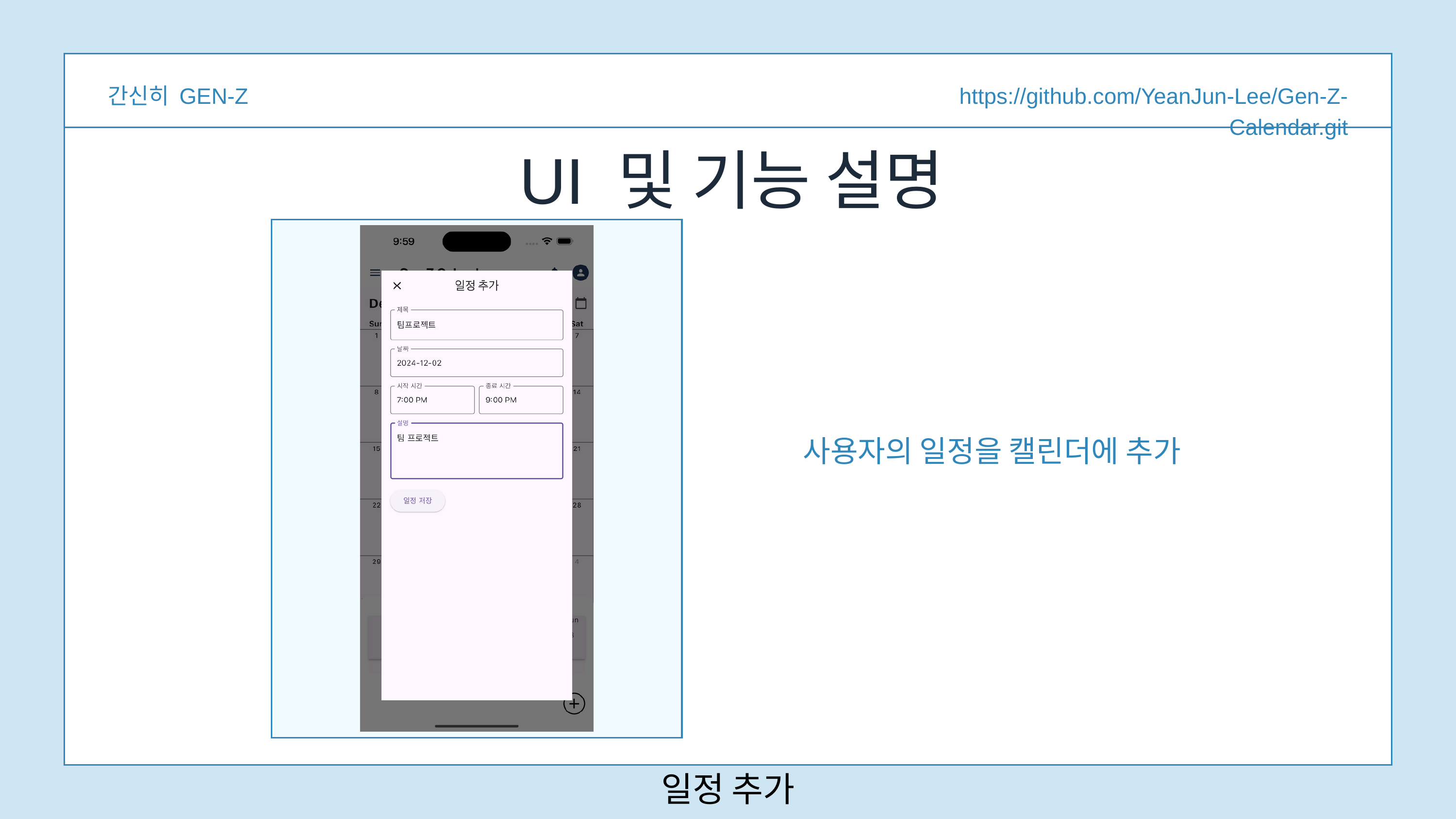

간신히 GEN-Z
https://github.com/YeanJun-Lee/Gen-Z-Calendar.git
UI 및 기능 설명

사용자의 일정을 캘린더에 추가
일정 추가